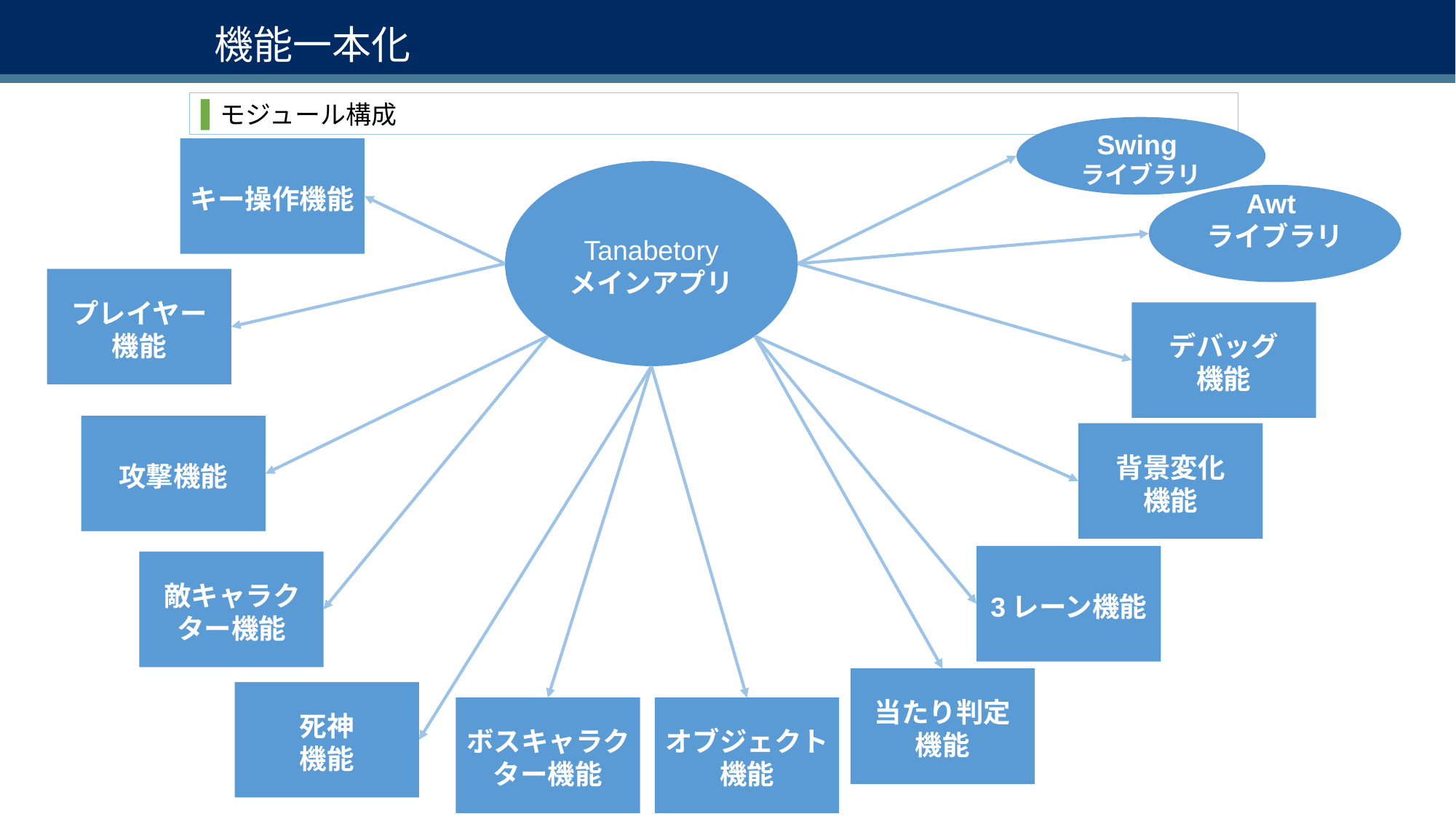

# 機能一本化
モジュール構成
Swing
ライブラリ

キー操作機能
Tanabetory
メインアプリ
Awt
ライブラリ

プレイヤー
機能
デバッグ
機能
攻撃機能
背景変化
機能
3レーン機能
敵キャラクター機能
当たり判定
機能
死神
機能
ボスキャラクター機能
オブジェクト
機能